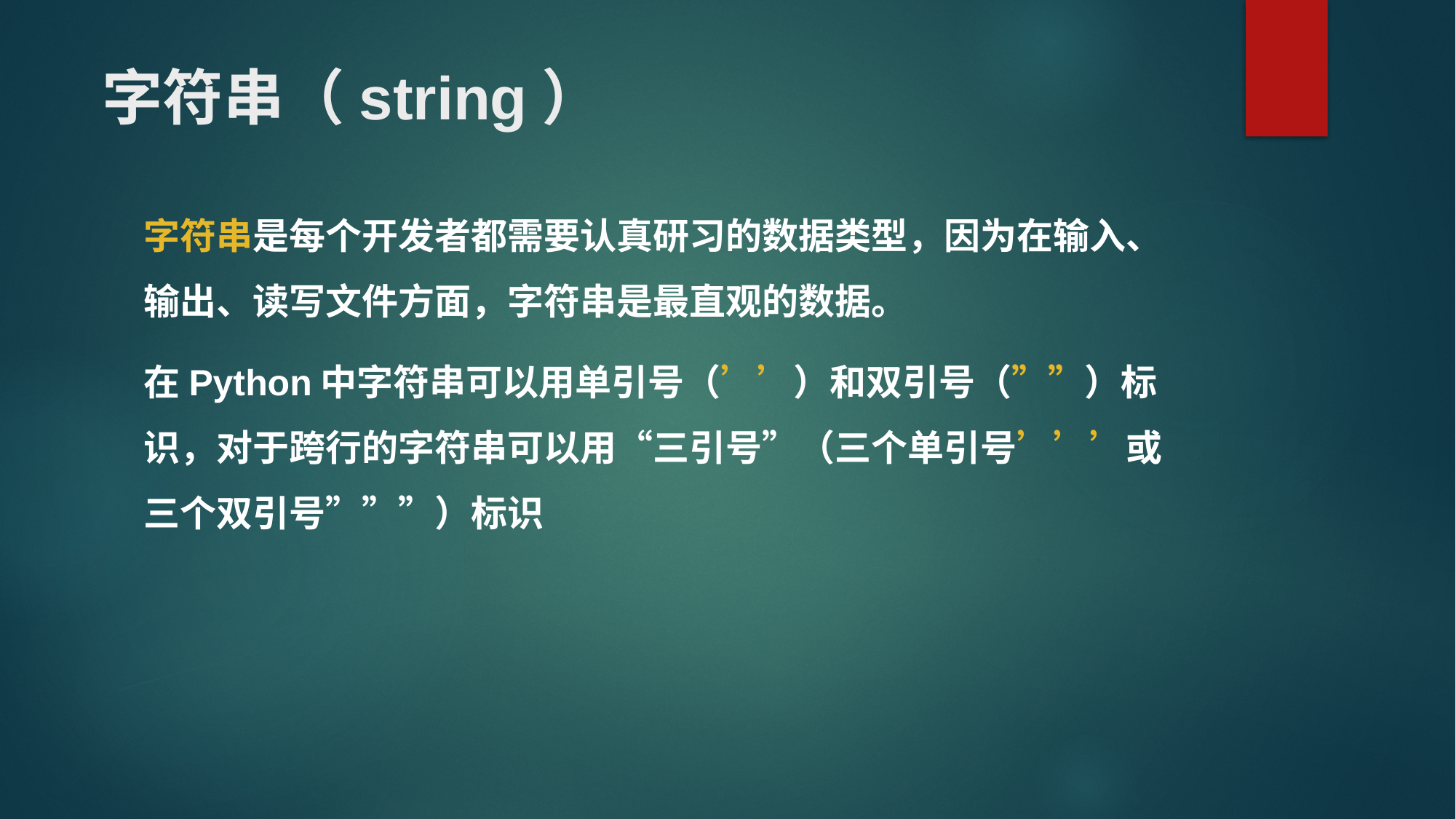

# 字符串（string）
字符串是每个开发者都需要认真研习的数据类型，因为在输入、输出、读写文件方面，字符串是最直观的数据。
在Python中字符串可以用单引号（’’）和双引号（””）标识，对于跨行的字符串可以用“三引号”（三个单引号’’’或三个双引号”””）标识